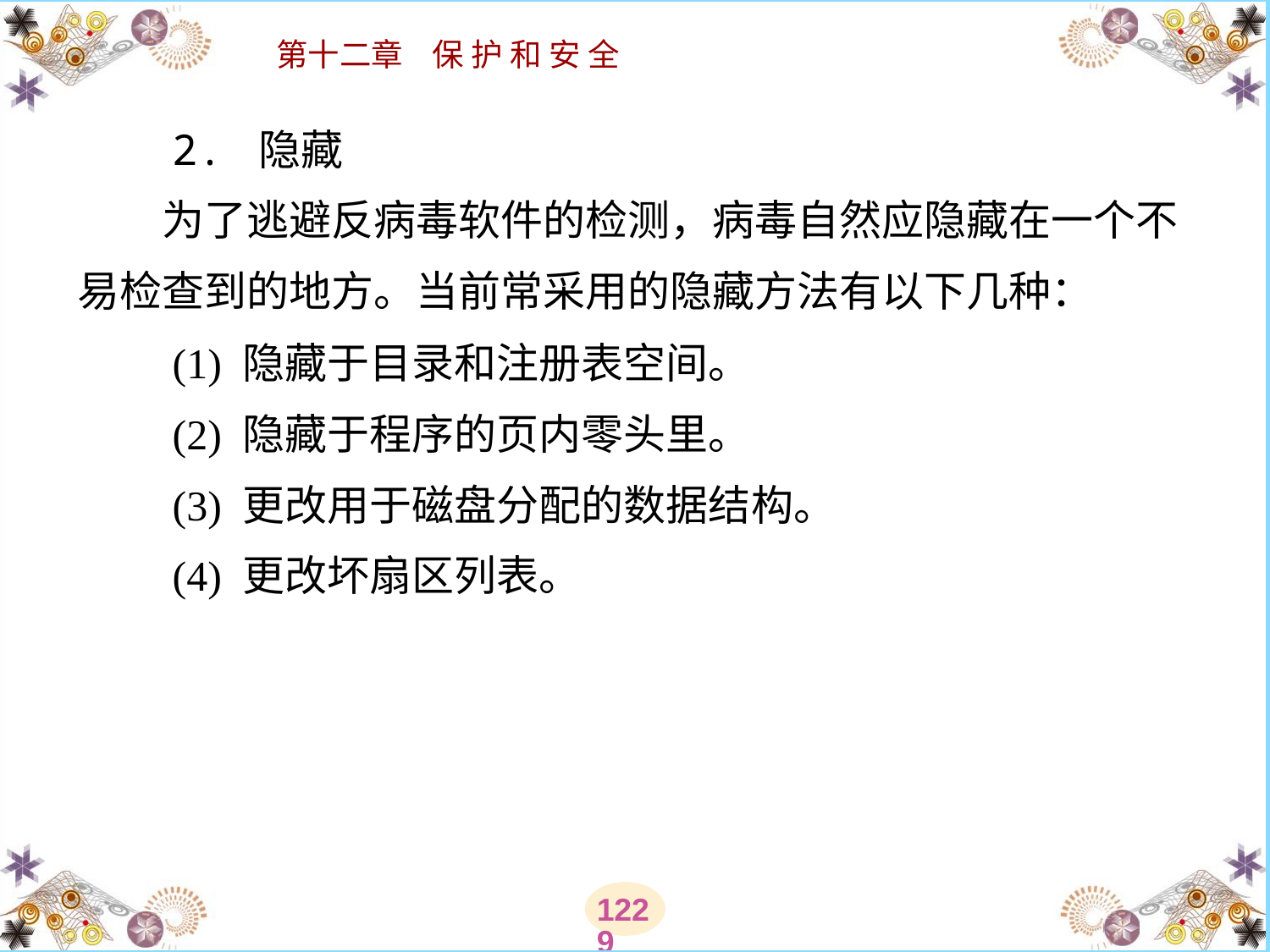

# 2. 隐藏 　　为了逃避反病毒软件的检测，病毒自然应隐藏在一个不易检查到的地方。当前常采用的隐藏方法有以下几种： 　　(1) 隐藏于目录和注册表空间。 　　(2) 隐藏于程序的页内零头里。 　　(3) 更改用于磁盘分配的数据结构。 　　(4) 更改坏扇区列表。